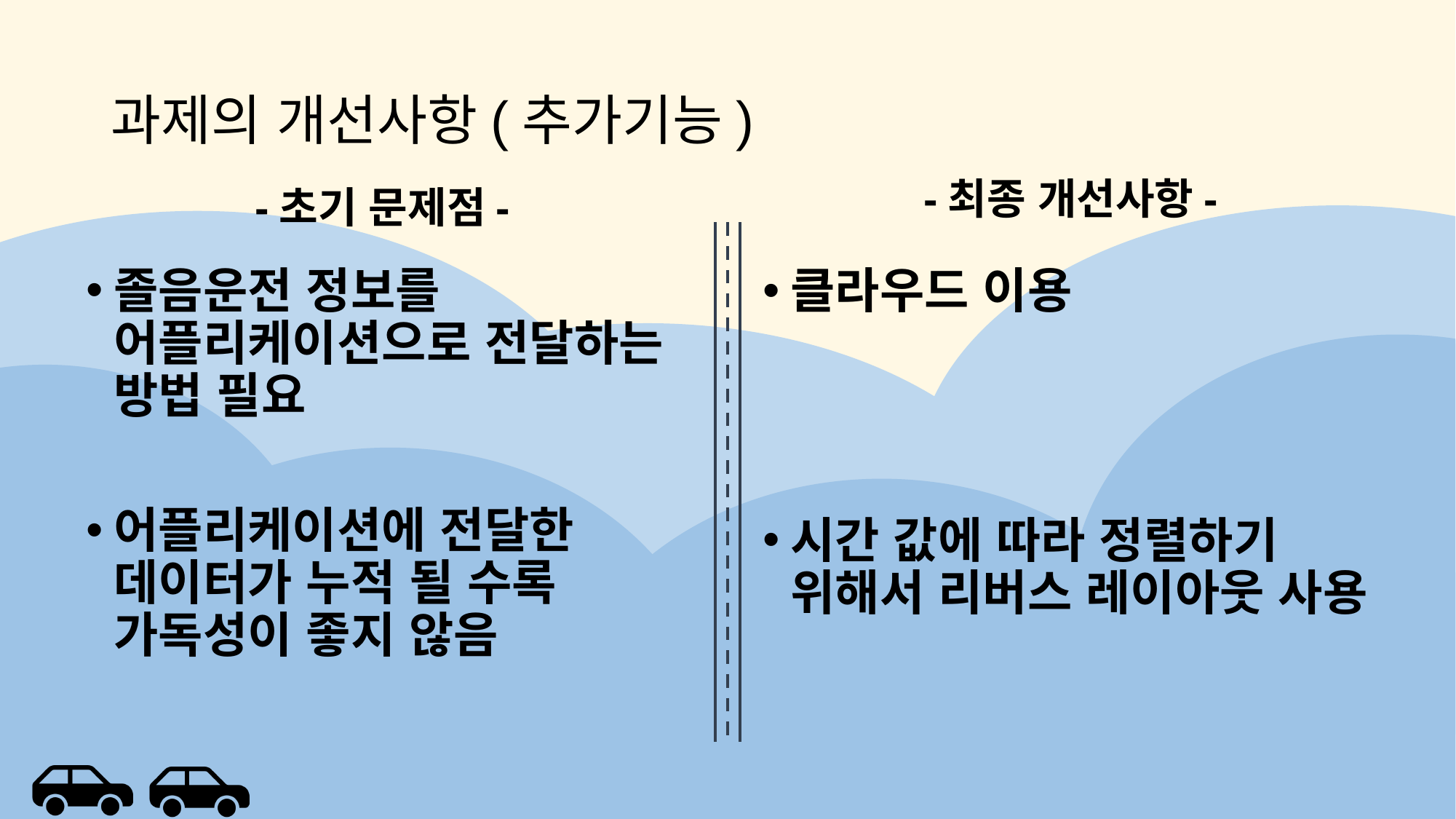

# 과제의 개선사항(추가기능)
-최종 개선사항-
-초기 문제점-
졸음운전 정보를 어플리케이션으로 전달하는 방법 필요

어플리케이션에 전달한 데이터가 누적 될 수록 가독성이 좋지 않음
클라우드 이용

시간 값에 따라 정렬하기 위해서 리버스 레이아웃 사용